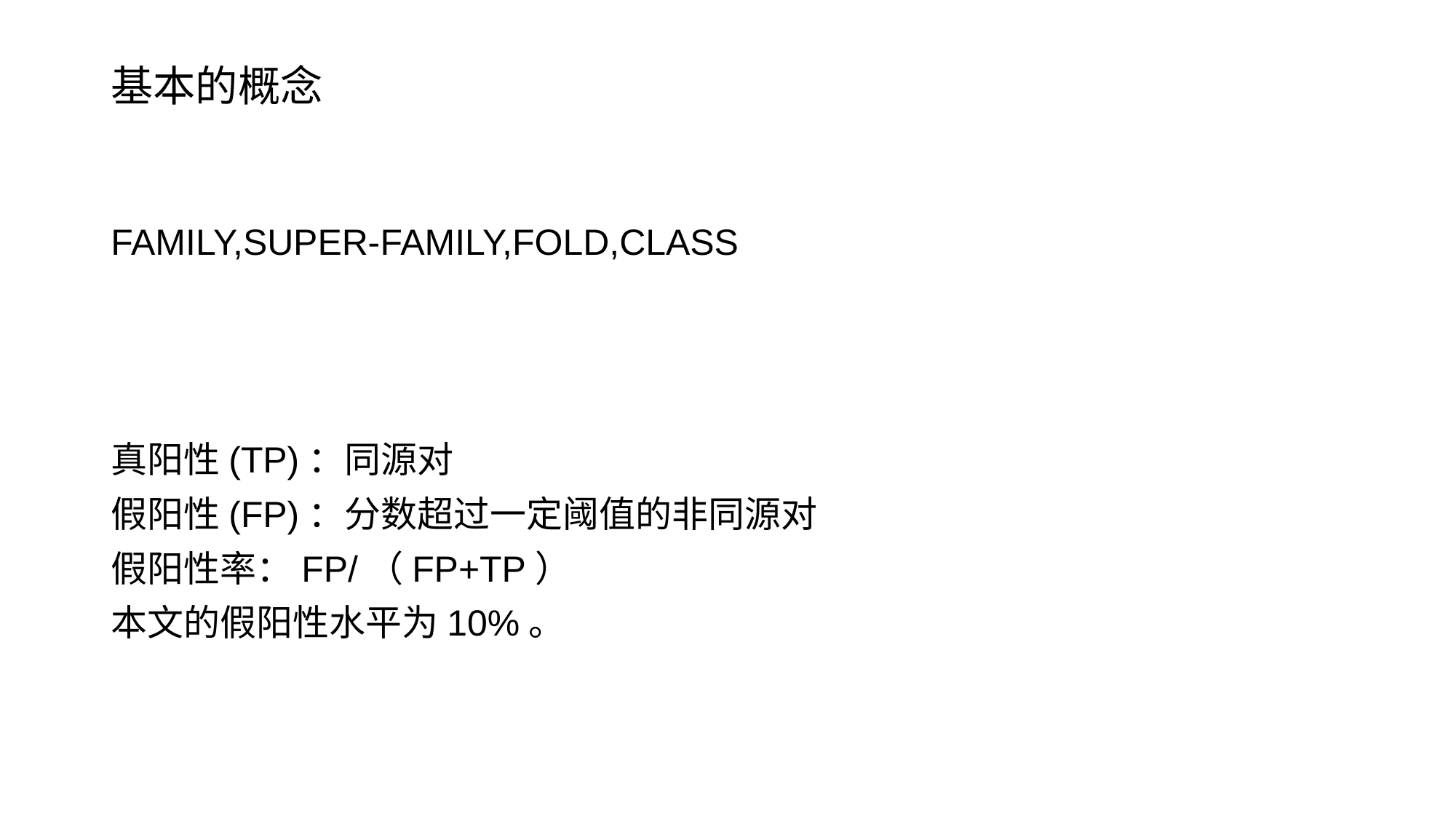

# 基本的概念
FAMILY,SUPER-FAMILY,FOLD,CLASS

真阳性(TP)：同源对
假阳性(FP)：分数超过一定阈值的非同源对
假阳性率：FP/（FP+TP）
本文的假阳性水平为10%。